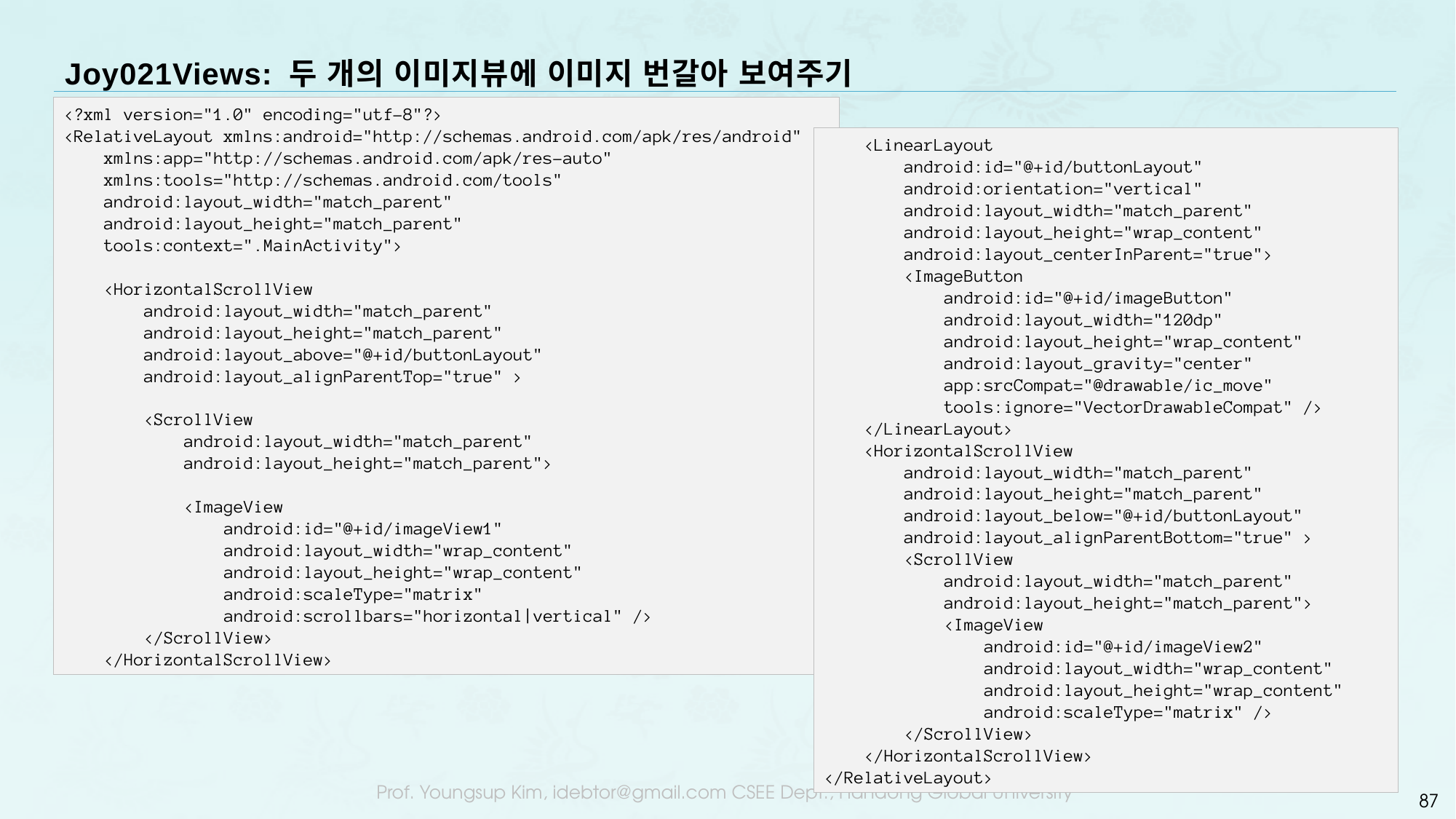

# Joy021Views: 두 개의 이미지뷰에 이미지 번갈아 보여주기
<?xml version="1.0" encoding="utf-8"?>
<RelativeLayout xmlns:android="http://schemas.android.com/apk/res/android"
    xmlns:app="http://schemas.android.com/apk/res-auto"
    xmlns:tools="http://schemas.android.com/tools"
    android:layout_width="match_parent"
    android:layout_height="match_parent"
    tools:context=".MainActivity">

    <HorizontalScrollView
        android:layout_width="match_parent"
        android:layout_height="match_parent"
        android:layout_above="@+id/buttonLayout"
        android:layout_alignParentTop="true" >

        <ScrollView
            android:layout_width="match_parent"
            android:layout_height="match_parent">

            <ImageView
                android:id="@+id/imageView1"
                android:layout_width="wrap_content"
                android:layout_height="wrap_content"
                android:scaleType="matrix"
                android:scrollbars="horizontal|vertical" />
        </ScrollView>
    </HorizontalScrollView>

    <LinearLayout
        android:id="@+id/buttonLayout"
        android:orientation="vertical"
        android:layout_width="match_parent"
        android:layout_height="wrap_content"
        android:layout_centerInParent="true">
        <ImageButton
            android:id="@+id/imageButton"
            android:layout_width="120dp"
            android:layout_height="wrap_content"
            android:layout_gravity="center"
            app:srcCompat="@drawable/ic_move"
            tools:ignore="VectorDrawableCompat" />
    </LinearLayout>
    <HorizontalScrollView
        android:layout_width="match_parent"
        android:layout_height="match_parent"
        android:layout_below="@+id/buttonLayout"
        android:layout_alignParentBottom="true" >
        <ScrollView
            android:layout_width="match_parent"
            android:layout_height="match_parent">
            <ImageView
                android:id="@+id/imageView2"
                android:layout_width="wrap_content"
                android:layout_height="wrap_content"
                android:scaleType="matrix" />
        </ScrollView>
    </HorizontalScrollView>
</RelativeLayout>
87